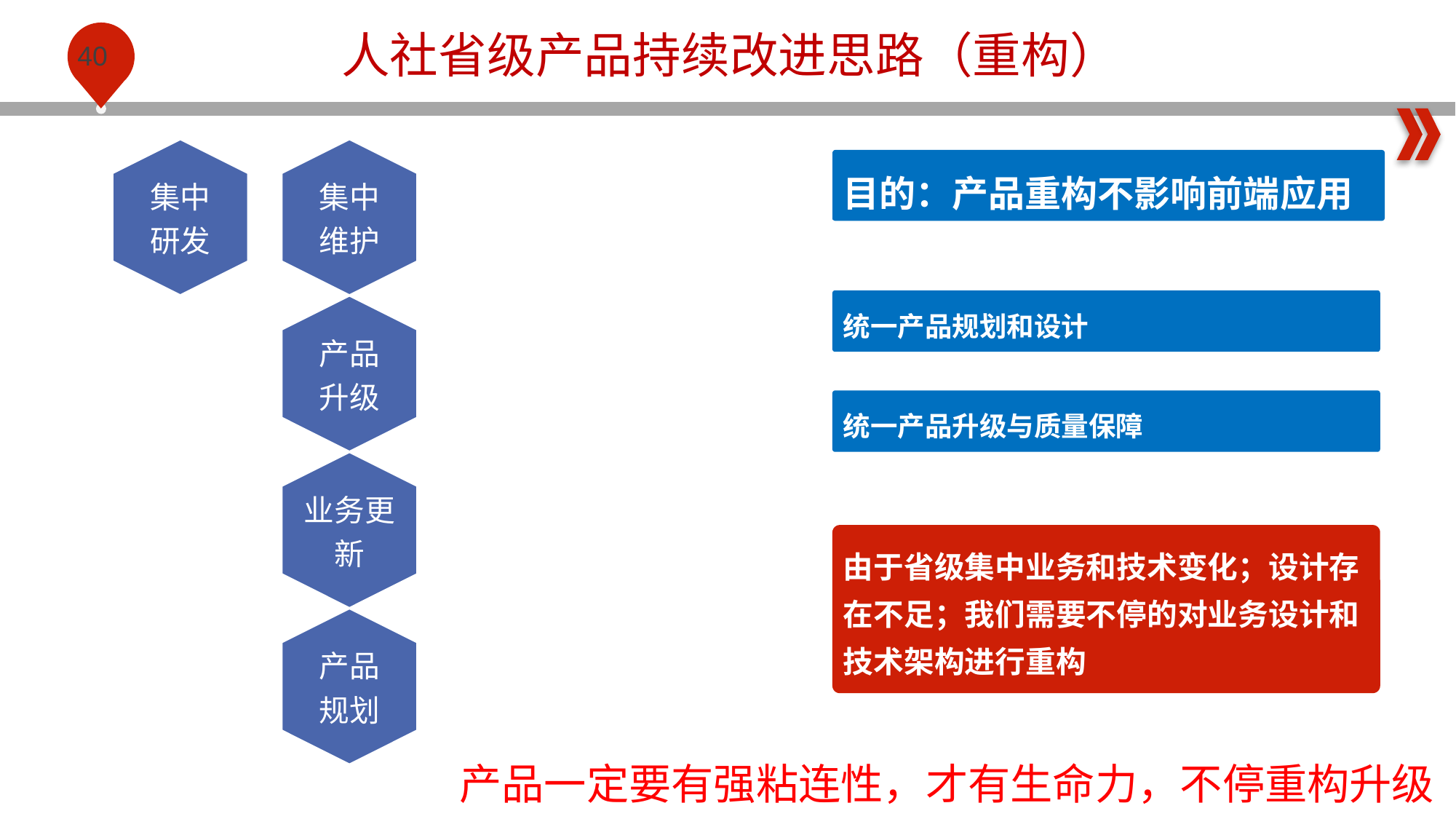

人社省级产品持续改进思路（重构）
集中维护
集中研发
业务更新
产品规划
产品升级
质量保障

目的：产品重构不影响前端应用

统一产品规划和设计

统一产品升级与质量保障

由于省级集中业务和技术变化；设计存在不足；我们需要不停的对业务设计和技术架构进行重构
产品一定要有强粘连性，才有生命力，不停重构升级